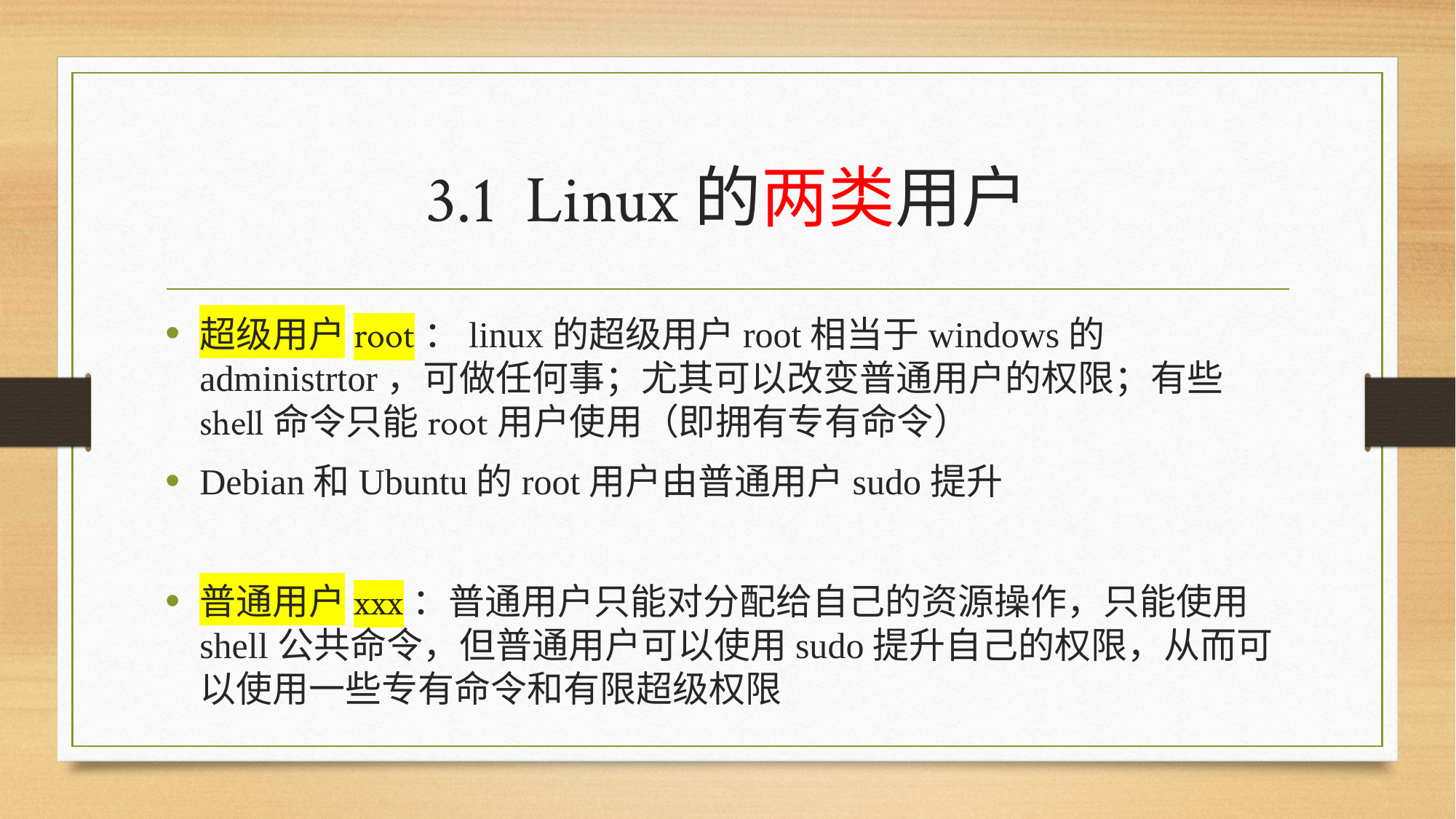

# 3.1  Linux的两类用户
超级用户root：linux的超级用户root相当于windows的administrtor，可做任何事；尤其可以改变普通用户的权限；有些shell命令只能root用户使用（即拥有专有命令）
Debian和Ubuntu的root用户由普通用户sudo提升

普通用户xxx：普通用户只能对分配给自己的资源操作，只能使用shell公共命令，但普通用户可以使用sudo提升自己的权限，从而可以使用一些专有命令和有限超级权限